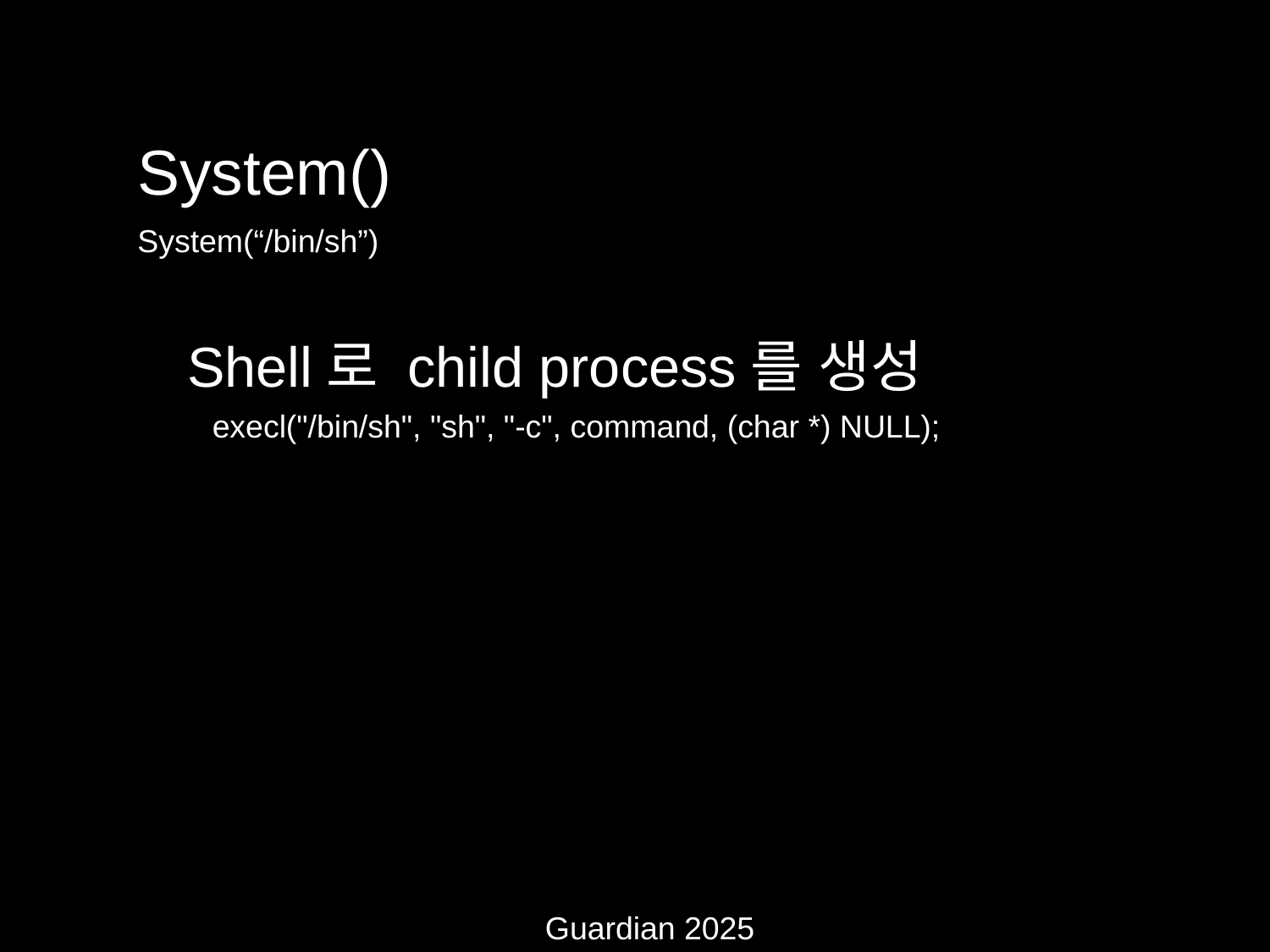

System()
System(“/bin/sh”)
Shell로 child process를 생성
execl("/bin/sh", "sh", "-c", command, (char *) NULL);

Guardian 2025